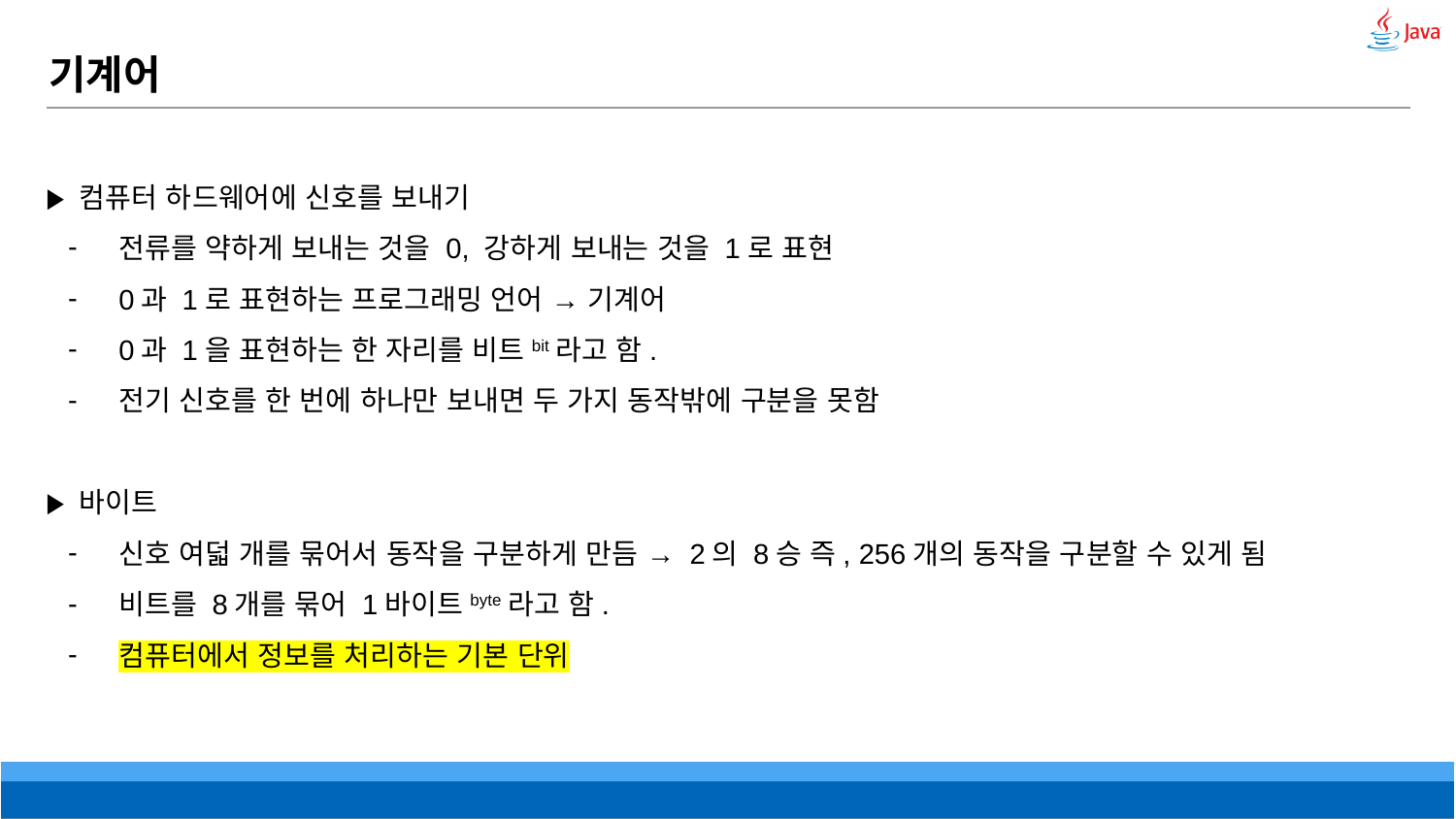

# 기계어
▶ 컴퓨터 하드웨어에 신호를 보내기
전류를 약하게 보내는 것을 0, 강하게 보내는 것을 1로 표현
0과 1로 표현하는 프로그래밍 언어 → 기계어
0과 1을 표현하는 한 자리를 비트bit라고 함.
전기 신호를 한 번에 하나만 보내면 두 가지 동작밖에 구분을 못함

▶ 바이트
신호 여덟 개를 묶어서 동작을 구분하게 만듬 → 2의 8승 즉, 256개의 동작을 구분할 수 있게 됨
비트를 8개를 묶어 1바이트byte라고 함.
컴퓨터에서 정보를 처리하는 기본 단위